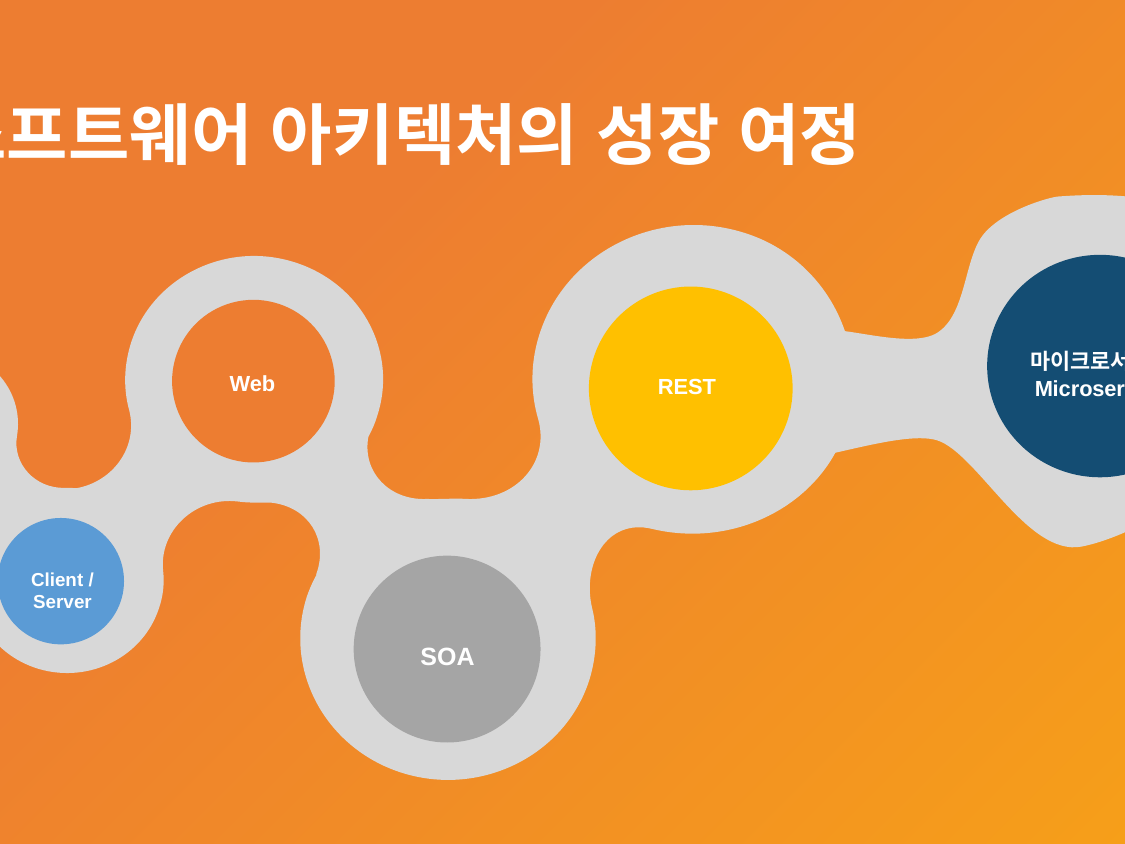

# 소프트웨어 아키텍처의 성장 여정

마이크로서비스
Microservice
Web
REST

Main-Frame

Client / Server
SOA